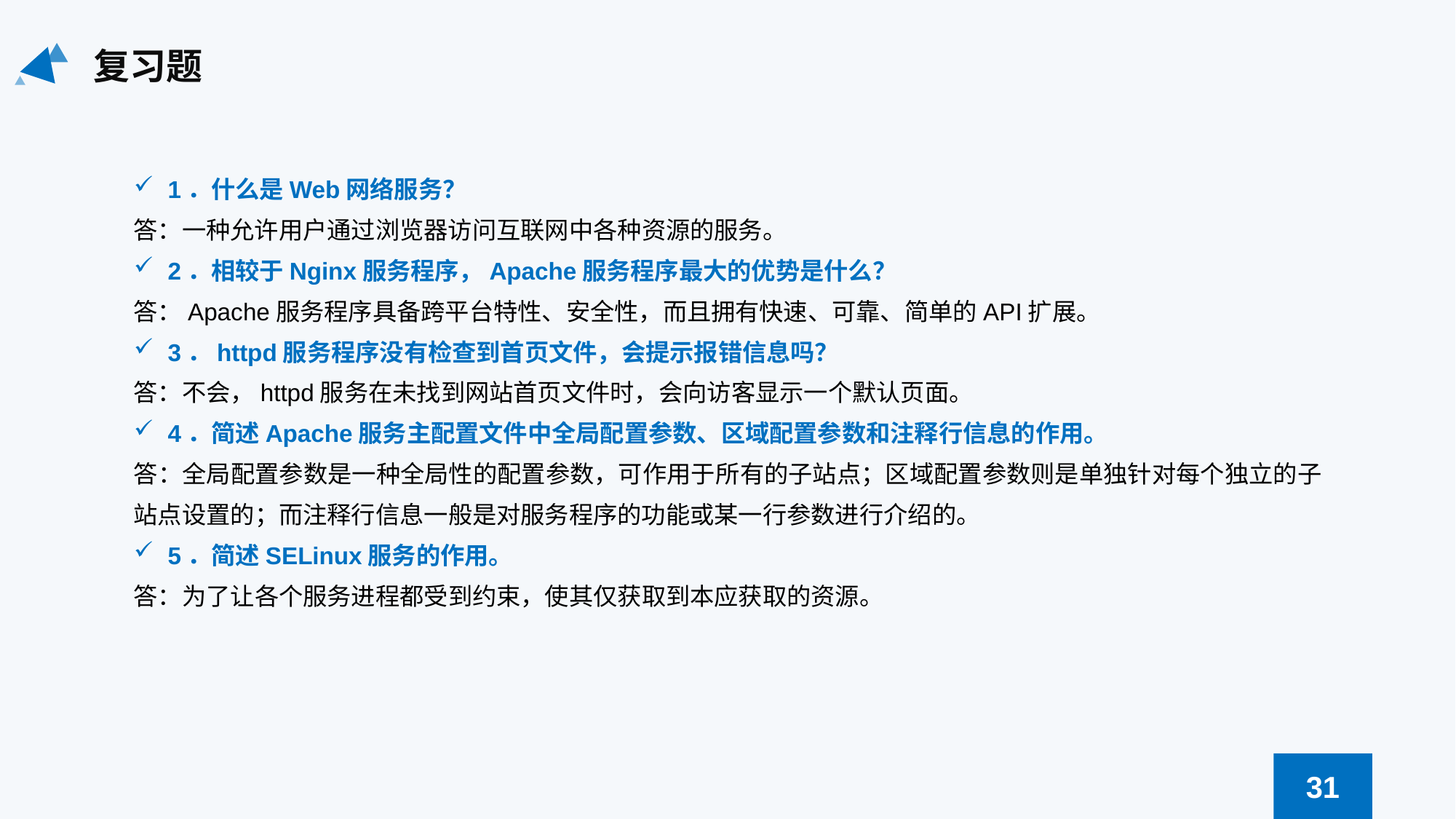

复习题

1．什么是Web网络服务？
答：一种允许用户通过浏览器访问互联网中各种资源的服务。
2．相较于Nginx服务程序，Apache服务程序最大的优势是什么？
答：Apache服务程序具备跨平台特性、安全性，而且拥有快速、可靠、简单的API扩展。
3．httpd服务程序没有检查到首页文件，会提示报错信息吗？
答：不会，httpd服务在未找到网站首页文件时，会向访客显示一个默认页面。
4．简述Apache服务主配置文件中全局配置参数、区域配置参数和注释行信息的作用。
答：全局配置参数是一种全局性的配置参数，可作用于所有的子站点；区域配置参数则是单独针对每个独立的子站点设置的；而注释行信息一般是对服务程序的功能或某一行参数进行介绍的。
5．简述SELinux服务的作用。
答：为了让各个服务进程都受到约束，使其仅获取到本应获取的资源。

31